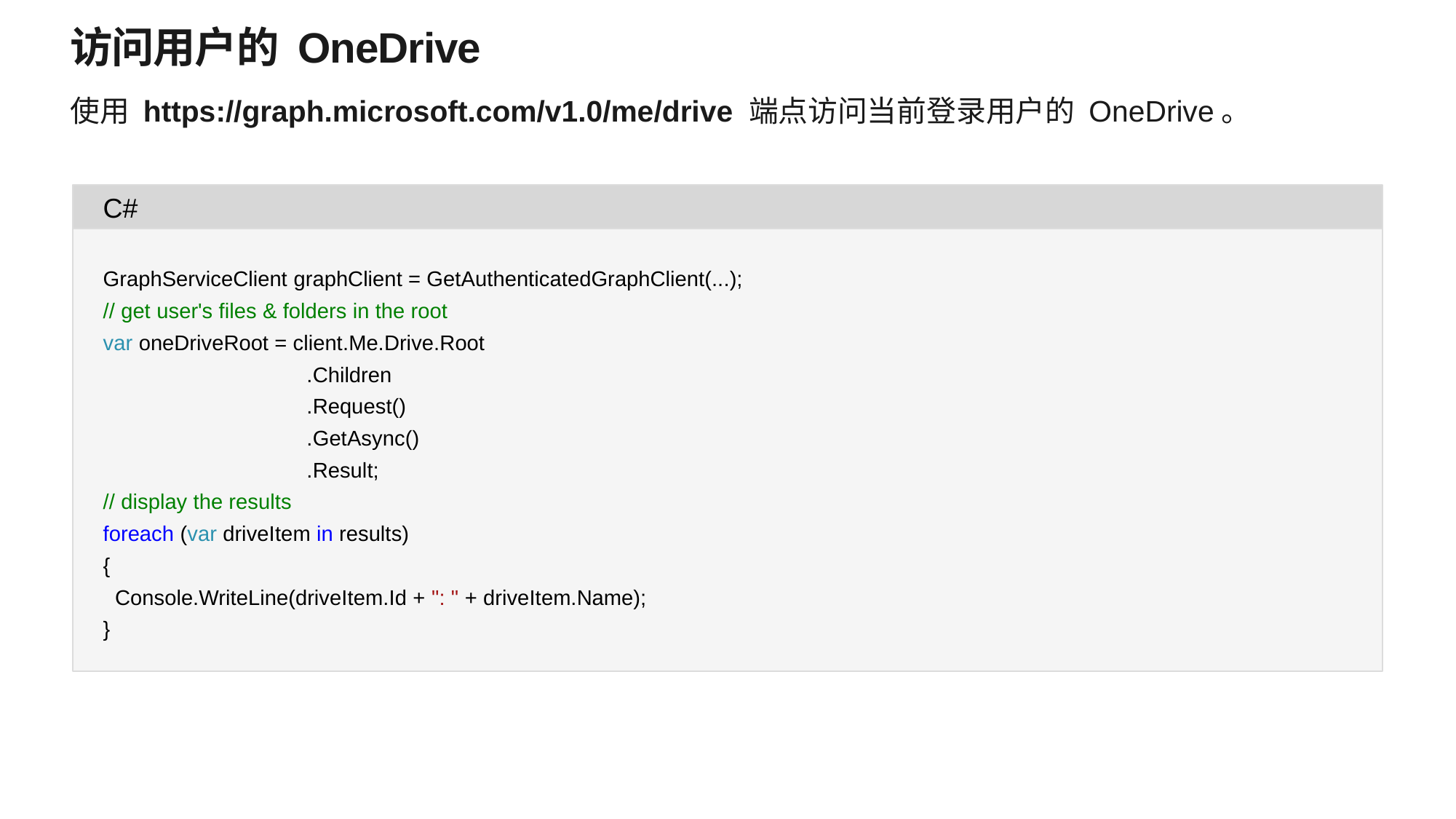

# 访问用户的 OneDrive
使用 https://graph.microsoft.com/v1.0/me/drive 端点访问当前登录用户的 OneDrive。
C#
GraphServiceClient graphClient = GetAuthenticatedGraphClient(...);
// get user's files & folders in the root
var oneDriveRoot = client.Me.Drive.Root
                                  .Children
                                  .Request()
                                  .GetAsync()
                                  .Result;
// display the results
foreach (var driveItem in results)
{
  Console.WriteLine(driveItem.Id + ": " + driveItem.Name);
}